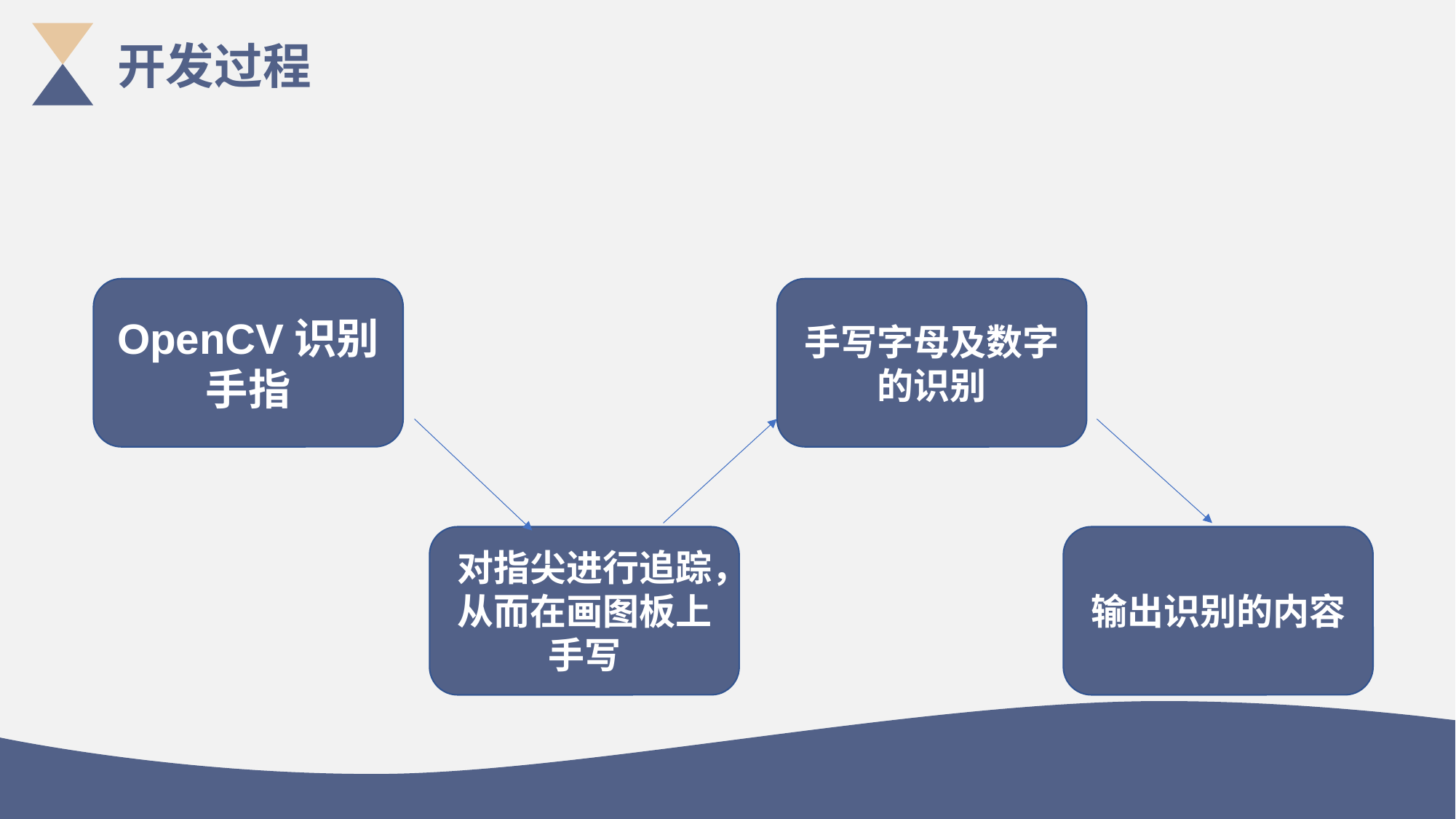

开发过程

OpenCV识别手指
手写字母及数字的识别
对指尖进行追踪，从而在画图板上手写
输出识别的内容